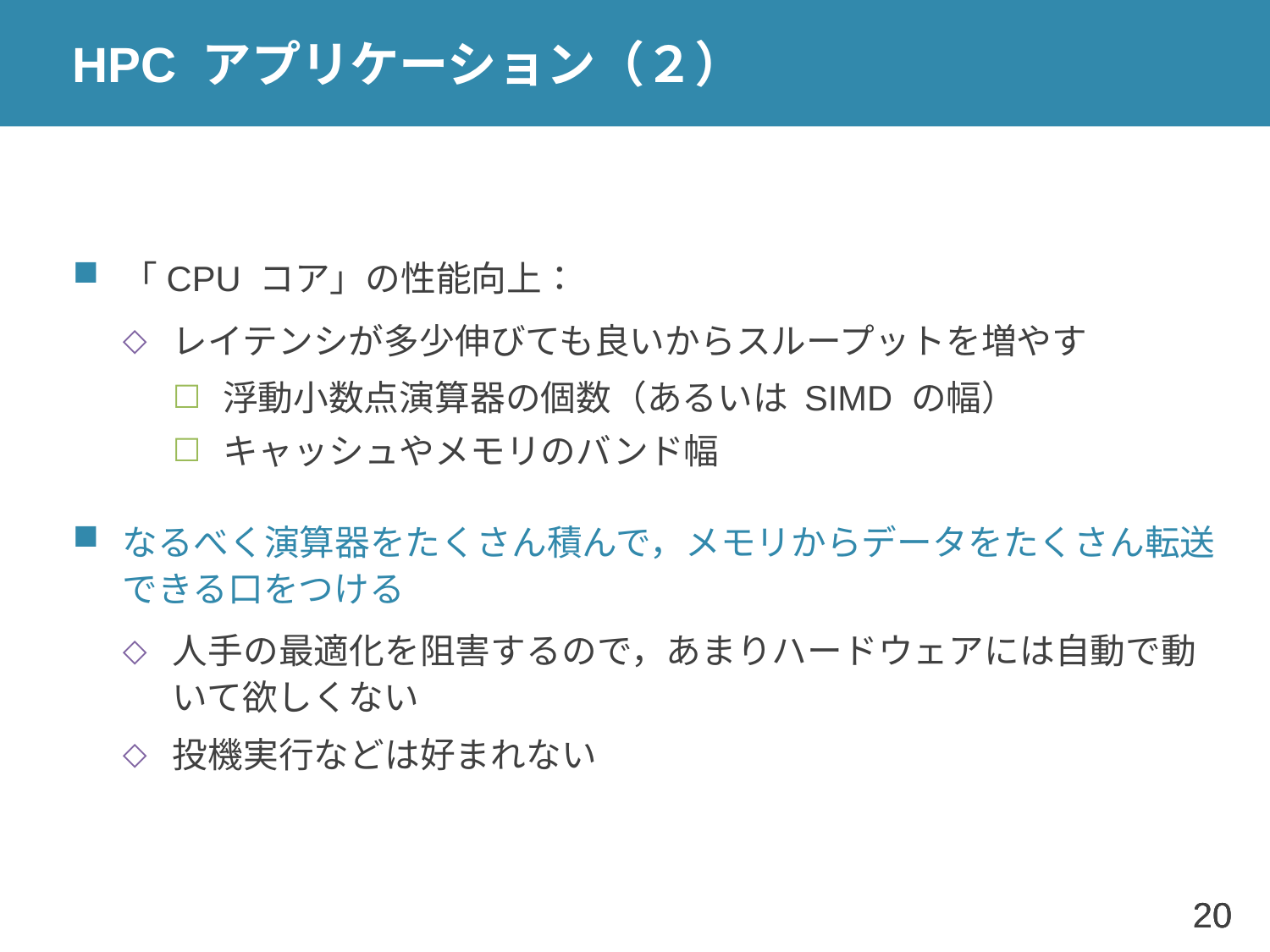

# HPC アプリケーション（２）
「CPU コア」の性能向上：
レイテンシが多少伸びても良いからスループットを増やす
浮動小数点演算器の個数（あるいは SIMD の幅）
キャッシュやメモリのバンド幅
なるべく演算器をたくさん積んで，メモリからデータをたくさん転送できる口をつける
人手の最適化を阻害するので，あまりハードウェアには自動で動いて欲しくない
投機実行などは好まれない